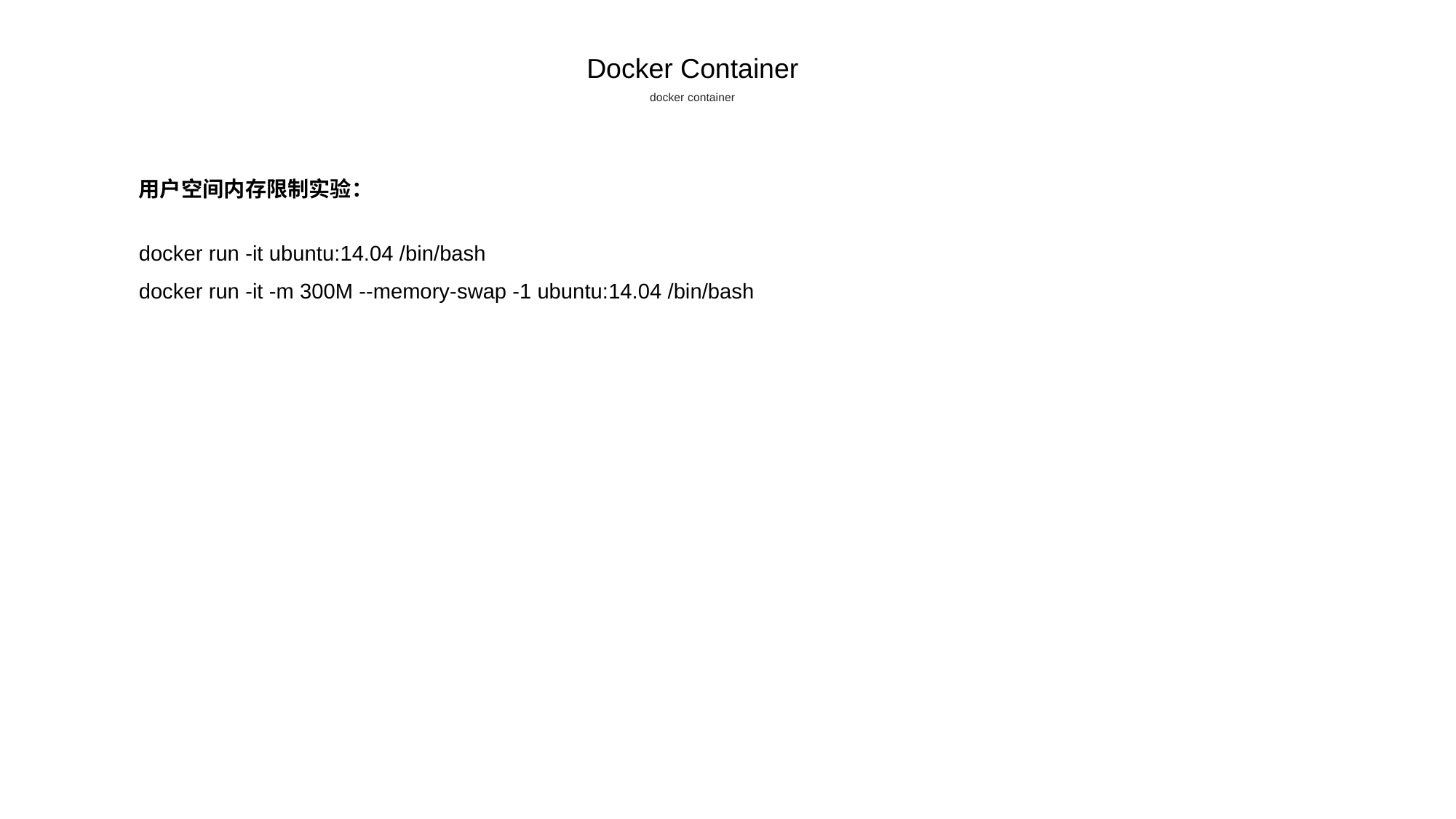

Docker Container

docker container
用户空间内存限制实验：

docker run -it ubuntu:14.04 /bin/bash
docker run -it -m 300M --memory-swap -1 ubuntu:14.04 /bin/bash